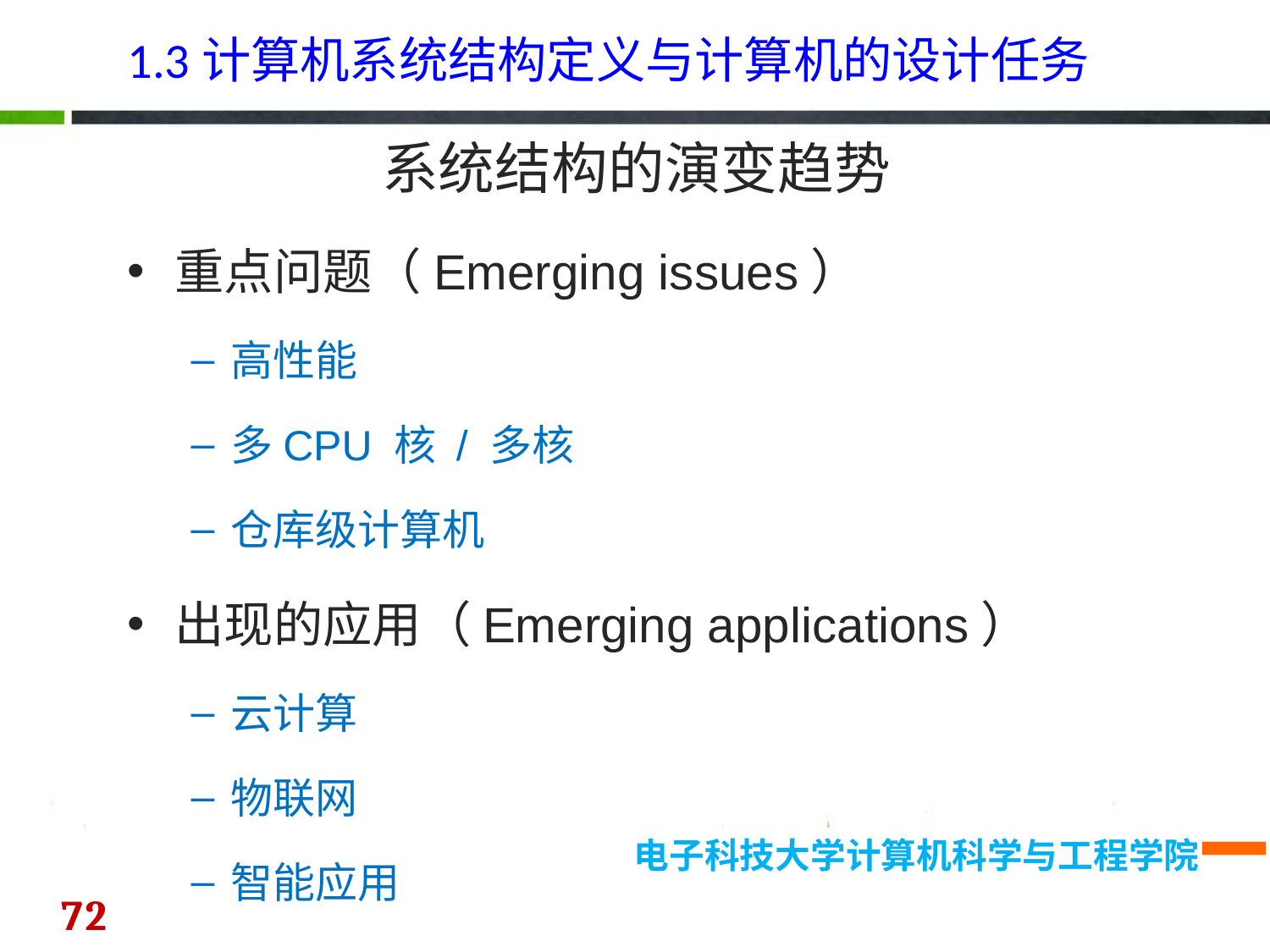

1.3计算机系统结构定义与计算机的设计任务
系统结构的演变趋势
重点问题（Emerging issues）
高性能
多CPU 核 / 多核
仓库级计算机
出现的应用（Emerging applications）
云计算
物联网
智能应用